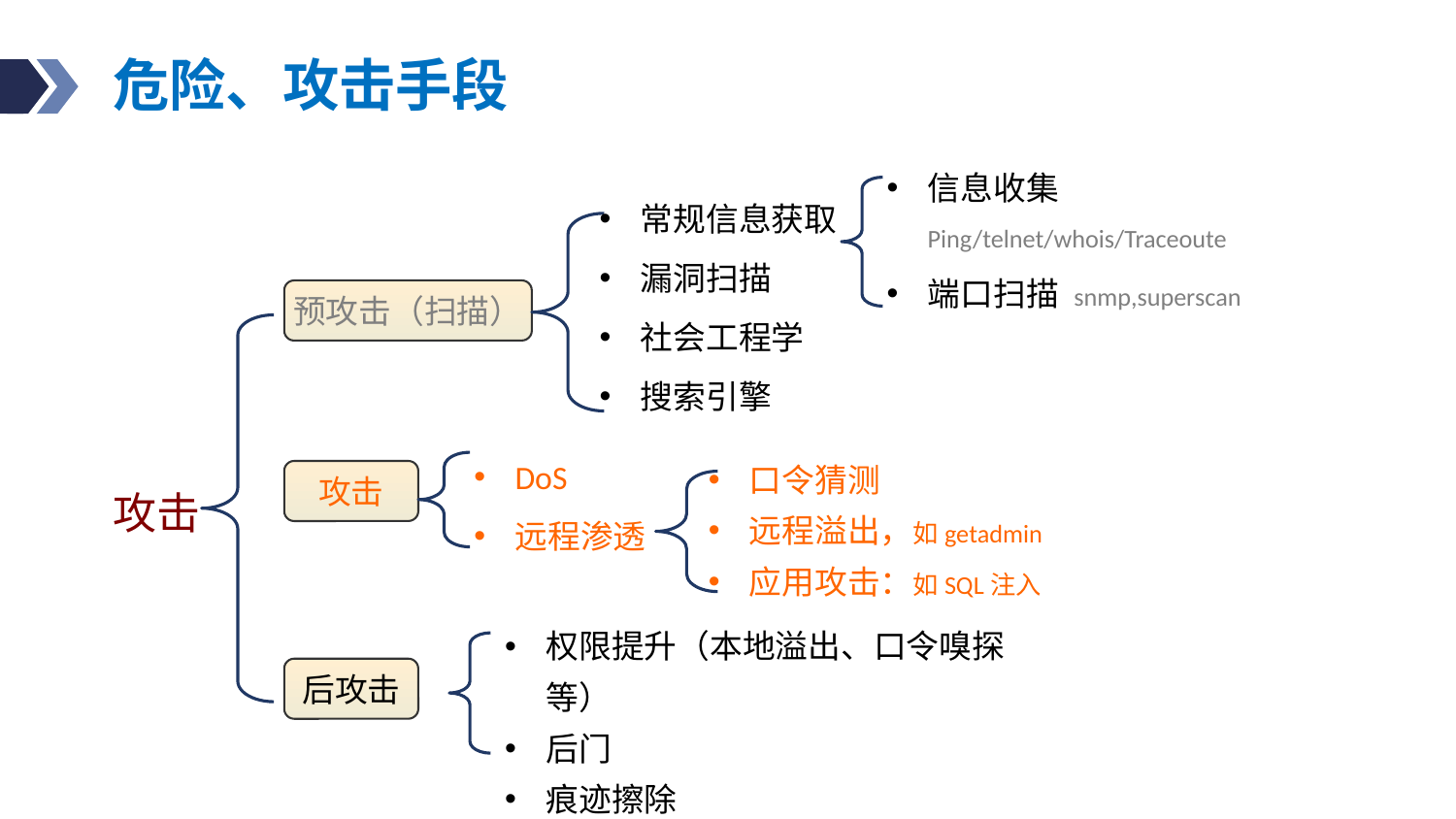

# 危险、攻击手段
信息收集
       Ping/telnet/whois/Traceoute
端口扫描 snmp,superscan
常规信息获取
漏洞扫描
社会工程学
搜索引擎

预攻击（扫描）

DoS
远程渗透
口令猜测
远程溢出，如getadmin
应用攻击：如SQL注入

攻击

攻击
权限提升（本地溢出、口令嗅探等）
后门
痕迹擦除

后攻击
47